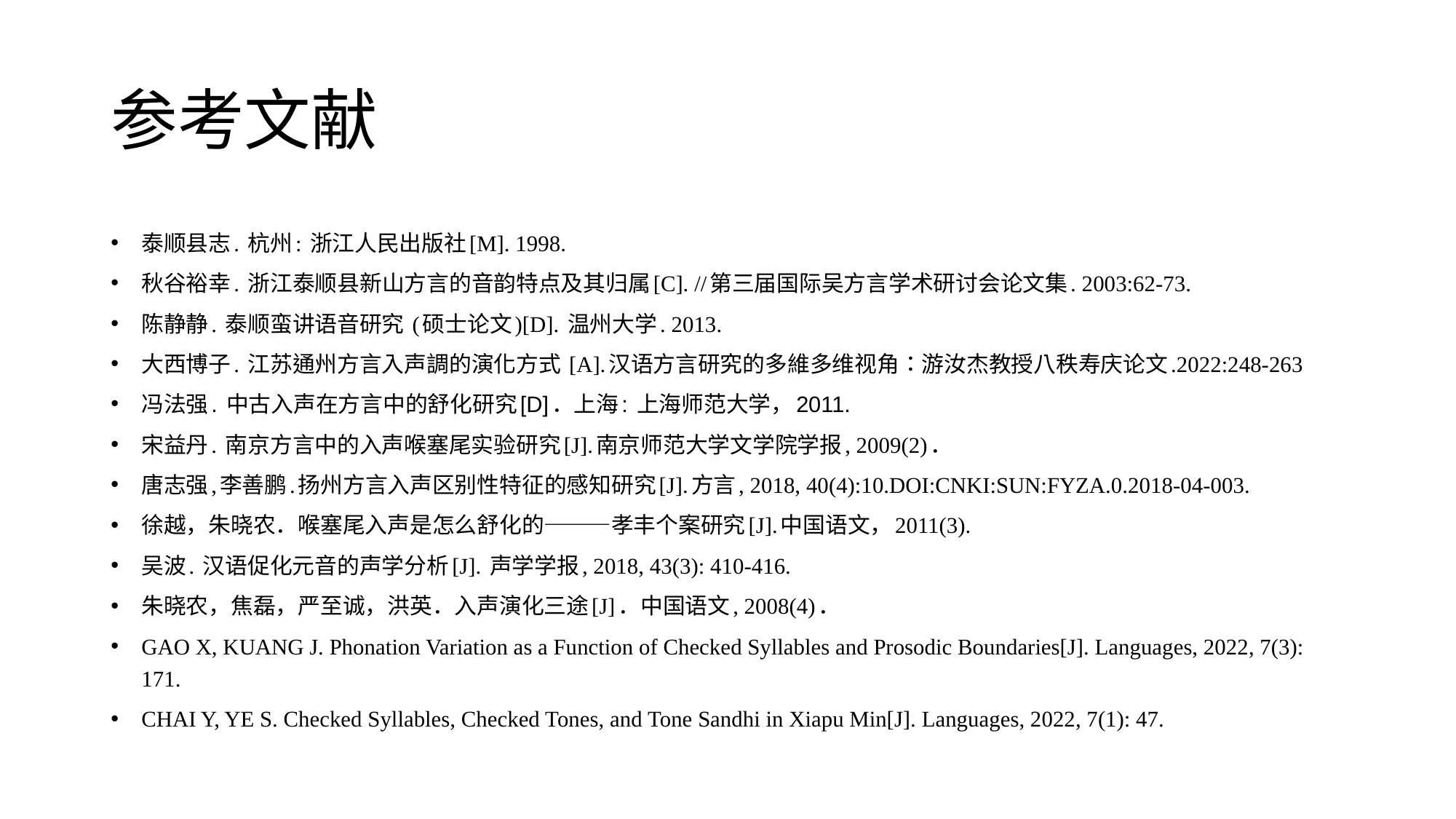

# 参考文献
泰顺县志. 杭州: 浙江人民出版社[M]. 1998.
秋谷裕幸. 浙江泰顺县新山方言的音韵特点及其归属[C]. //第三届国际吴方言学术研讨会论文集. 2003:62-73.
陈静静. 泰顺蛮讲语音研究 (硕士论文)[D]. 温州大学. 2013.
大西博子. 江苏通州方言入声調的演化方式 [A].汉语方言研究的多維多维视角：游汝杰教授八秩寿庆论文.2022:248-263
冯法强. 中古入声在方言中的舒化研究[D]．上海: 上海师范大学，2011.
宋益丹. 南京方言中的入声喉塞尾实验研究[J].南京师范大学文学院学报, 2009(2)．
唐志强,李善鹏.扬州方言入声区别性特征的感知研究[J].方言, 2018, 40(4):10.DOI:CNKI:SUN:FYZA.0.2018-04-003.
徐越，朱晓农．喉塞尾入声是怎么舒化的———孝丰个案研究[J].中国语文，2011(3).
吴波. 汉语促化元音的声学分析[J]. 声学学报, 2018, 43(3): 410-416.
朱晓农，焦磊，严至诚，洪英．入声演化三途[J]．中国语文, 2008(4)．
GAO X, KUANG J. Phonation Variation as a Function of Checked Syllables and Prosodic Boundaries[J]. Languages, 2022, 7(3): 171.
CHAI Y, YE S. Checked Syllables, Checked Tones, and Tone Sandhi in Xiapu Min[J]. Languages, 2022, 7(1): 47.